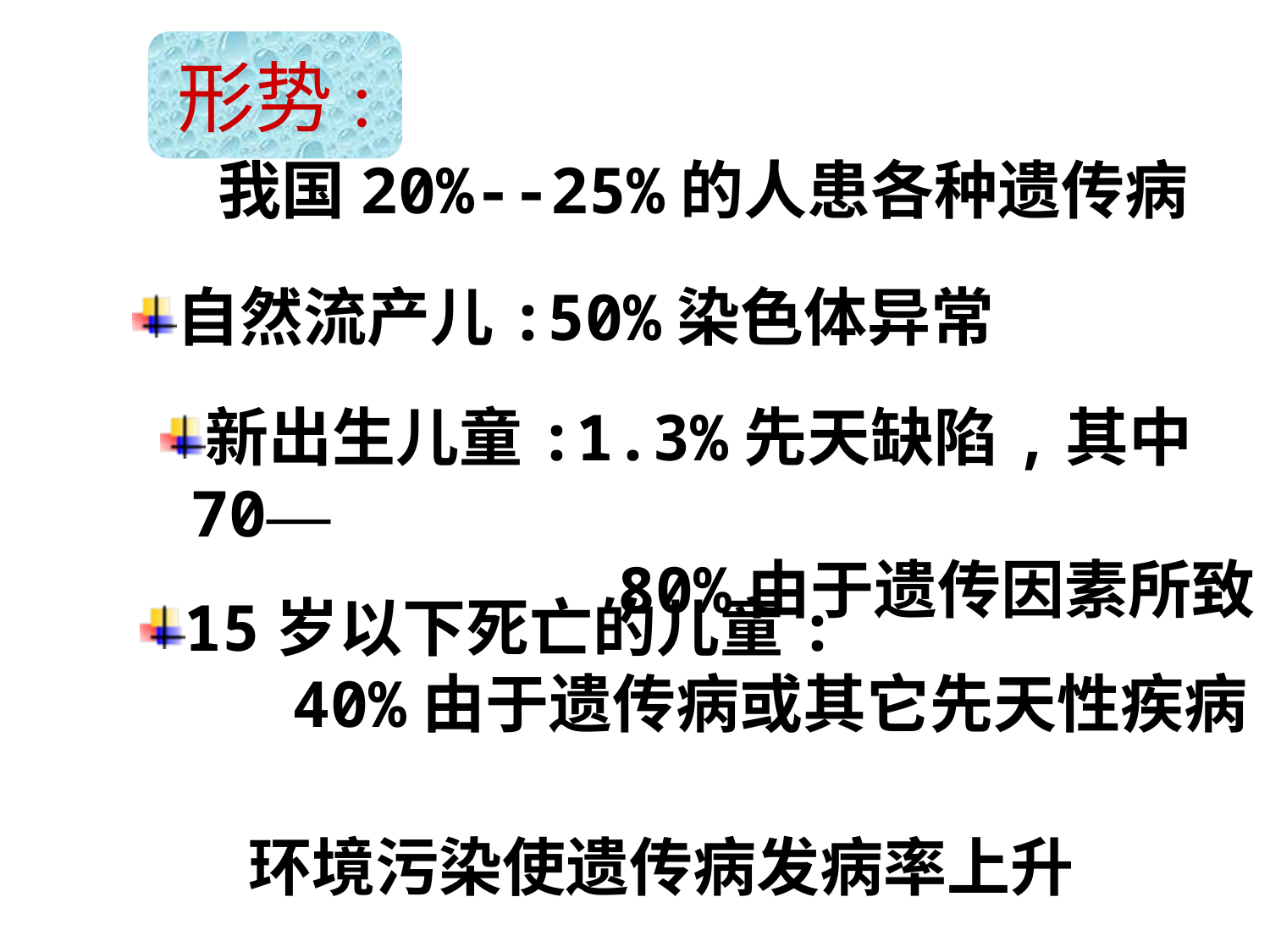

形势:
我国20%--25%的人患各种遗传病
自然流产儿:50%染色体异常
新出生儿童:1.3%先天缺陷,其中70—
            80%由于遗传因素所致
15岁以下死亡的儿童:
    40%由于遗传病或其它先天性疾病
环境污染使遗传病发病率上升